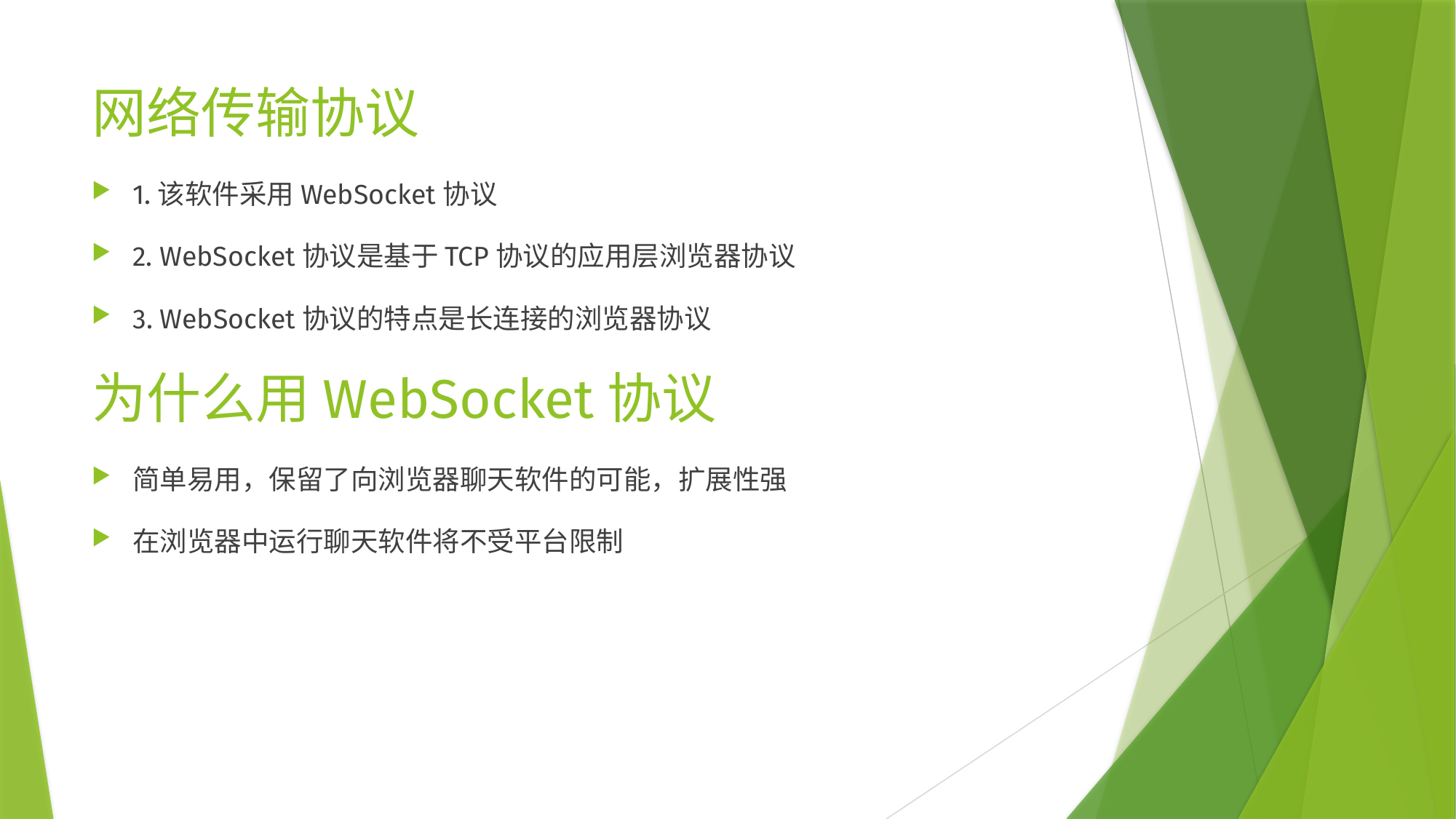

# 网络传输协议
1.该软件采用WebSocket协议
2. WebSocket协议是基于TCP协议的应用层浏览器协议
3. WebSocket协议的特点是长连接的浏览器协议
为什么用WebSocket协议
简单易用，保留了向浏览器聊天软件的可能，扩展性强
在浏览器中运行聊天软件将不受平台限制